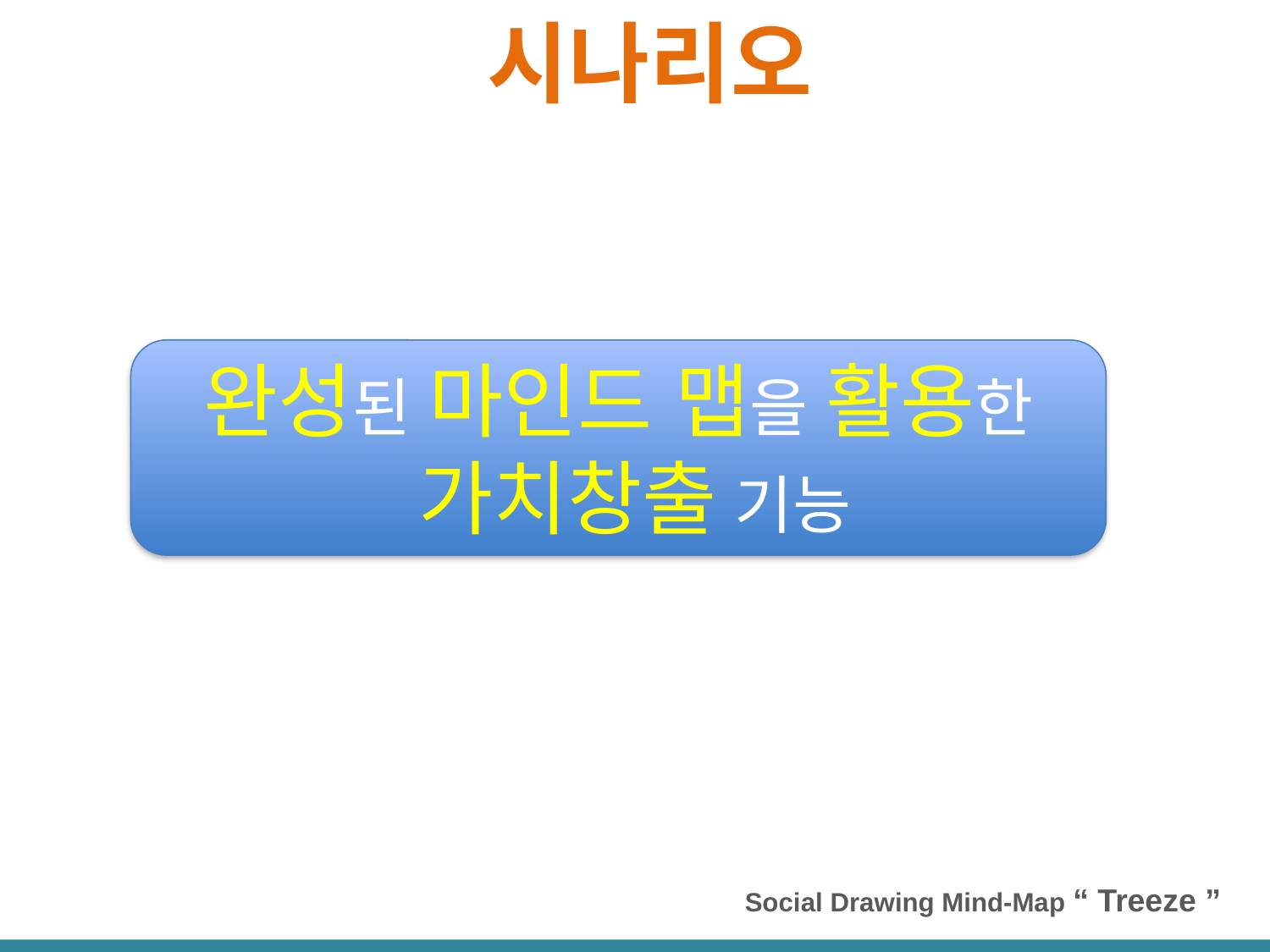

시나리오
완성된 마인드 맵을 활용한
 가치창출 기능
Social Drawing Mind-Map “ Treeze ”